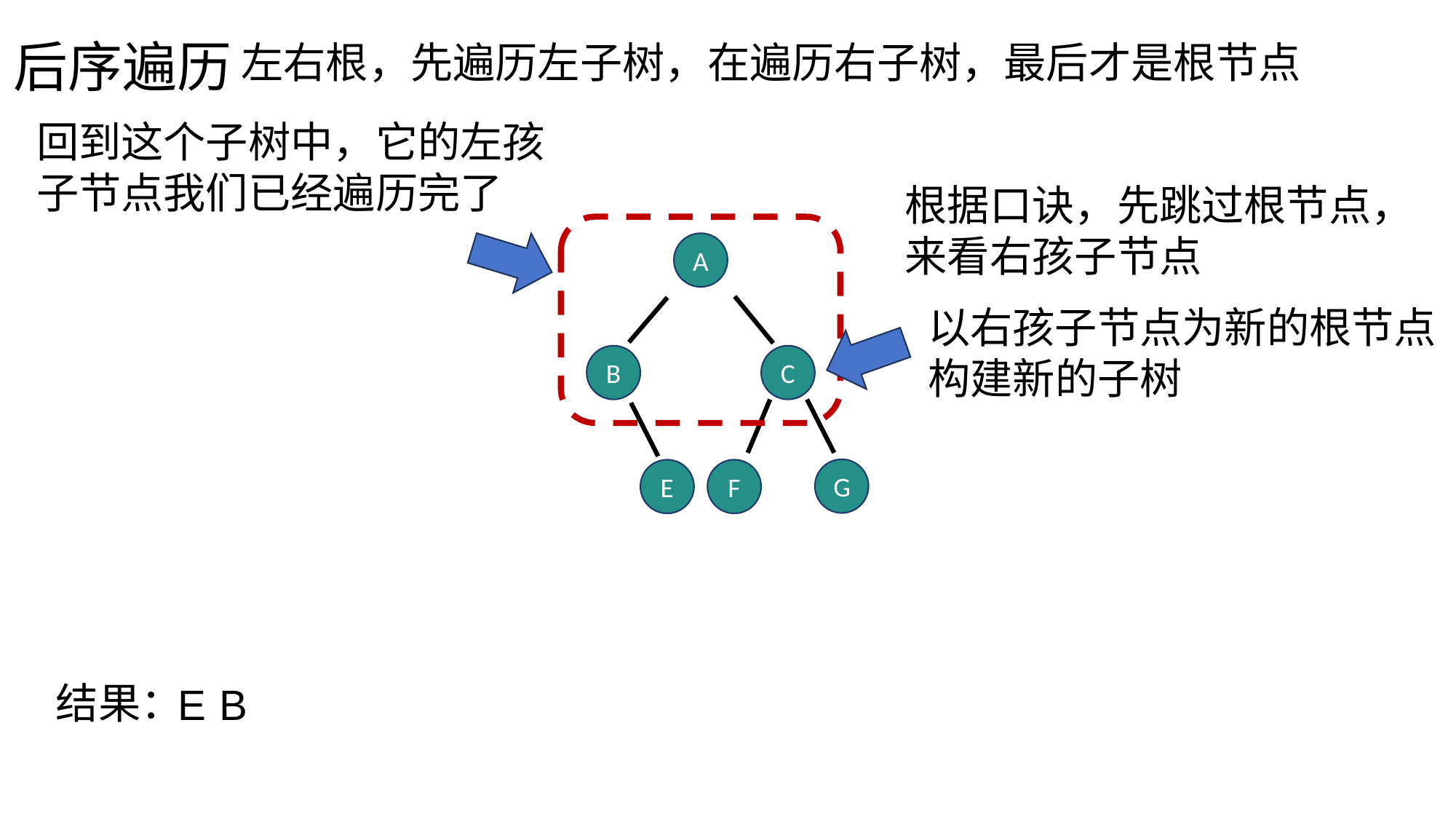

后序遍历
左右根，先遍历左子树，在遍历右子树，最后才是根节点
回到这个子树中，它的左孩子节点我们已经遍历完了
根据口诀，先跳过根节点，来看右孩子节点

A
以右孩子节点为新的根节点构建新的子树

B
C
G
E
F
结果：
E
B